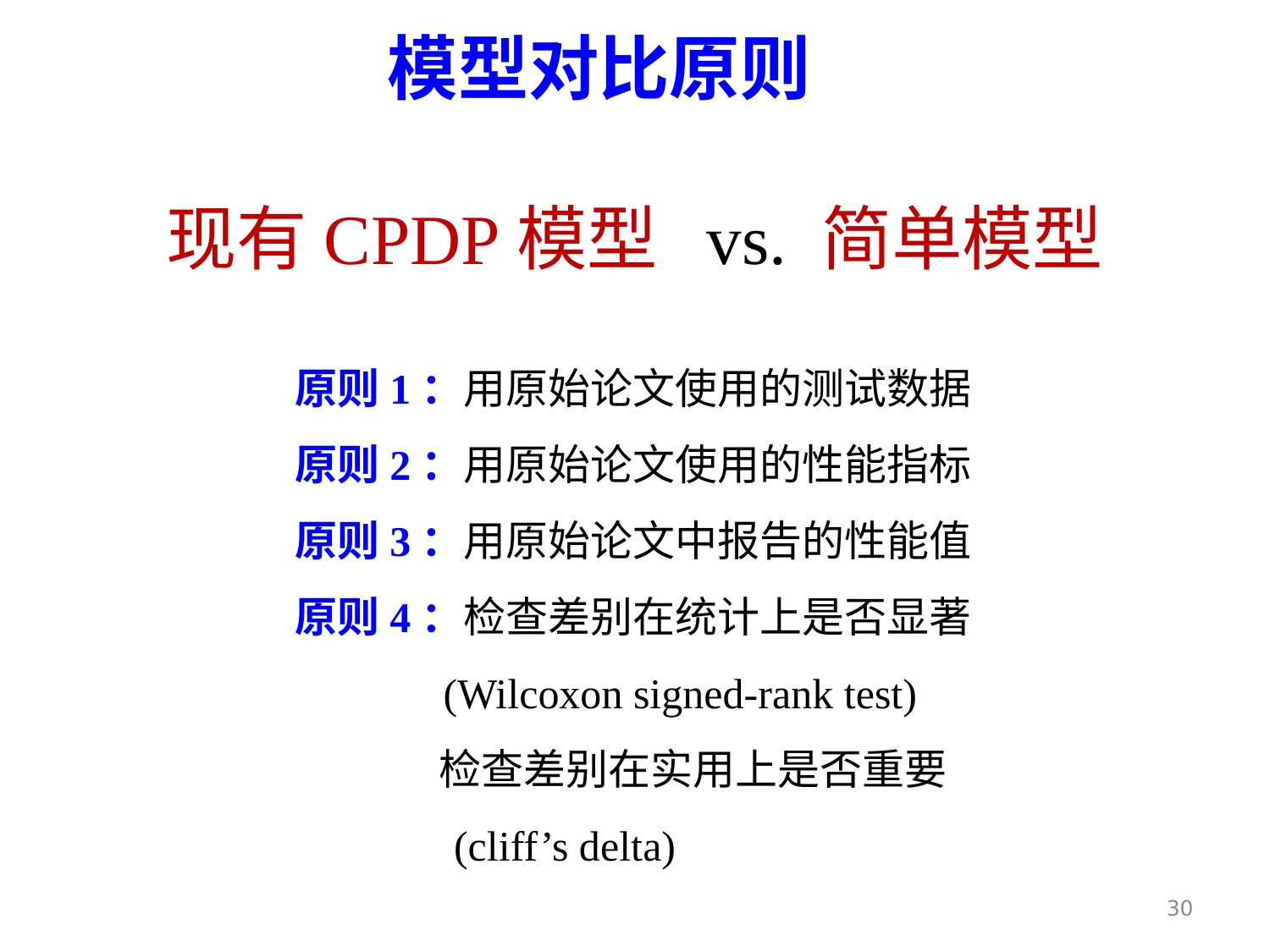

模型对比原则
现有CPDP模型  vs. 简单模型
原则1：用原始论文使用的测试数据
原则2：用原始论文使用的性能指标
原则3：用原始论文中报告的性能值
原则4：检查差别在统计上是否显著
              (Wilcoxon signed-rank test)
              检查差别在实用上是否重要
               (cliff’s delta)
30